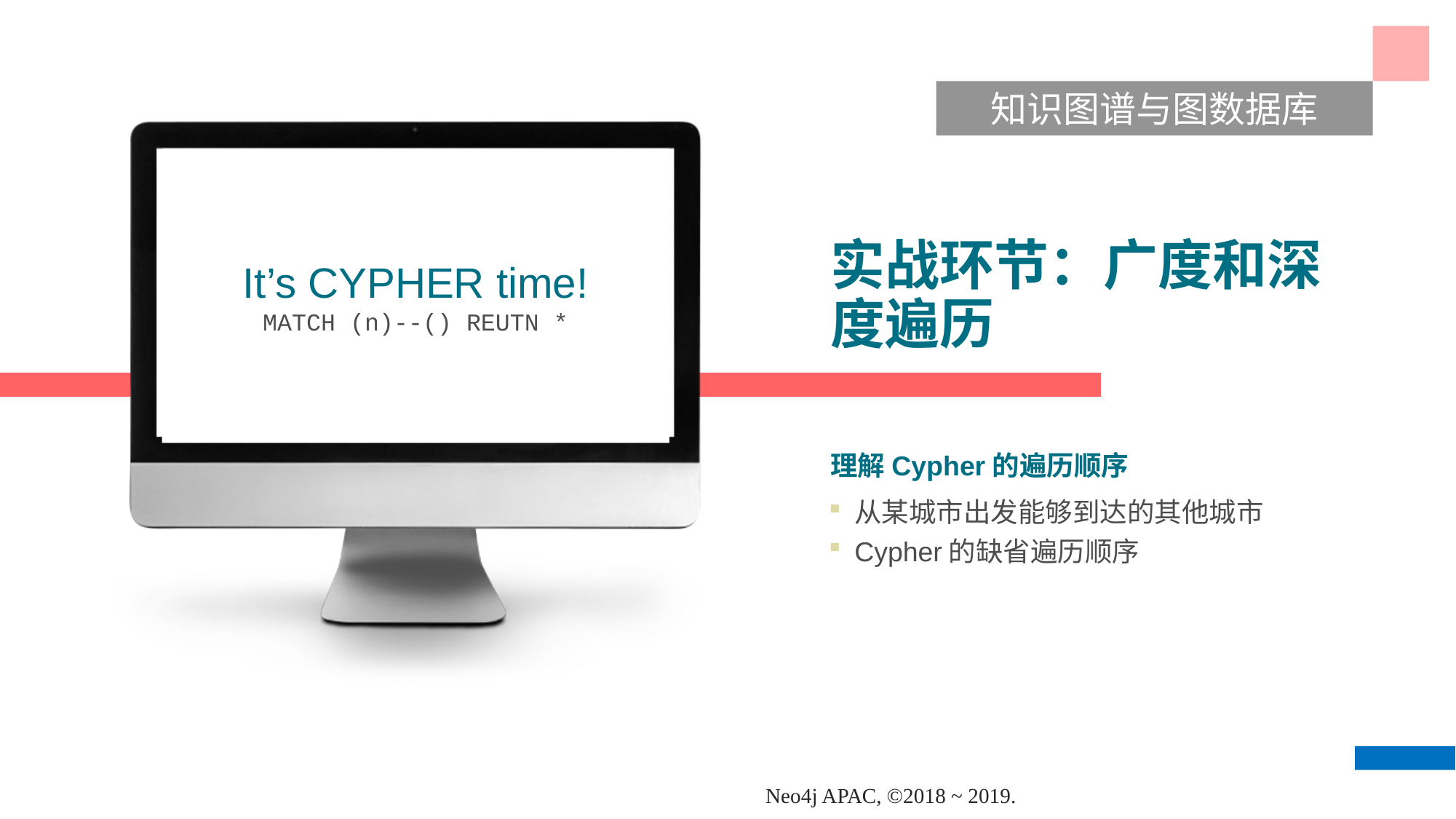

知识图谱与图数据库

It’s CYPHER time!
MATCH (n)--() REUTN *

# 实战环节：广度和深度遍历
理解Cypher的遍历顺序
从某城市出发能够到达的其他城市
Cypher的缺省遍历顺序